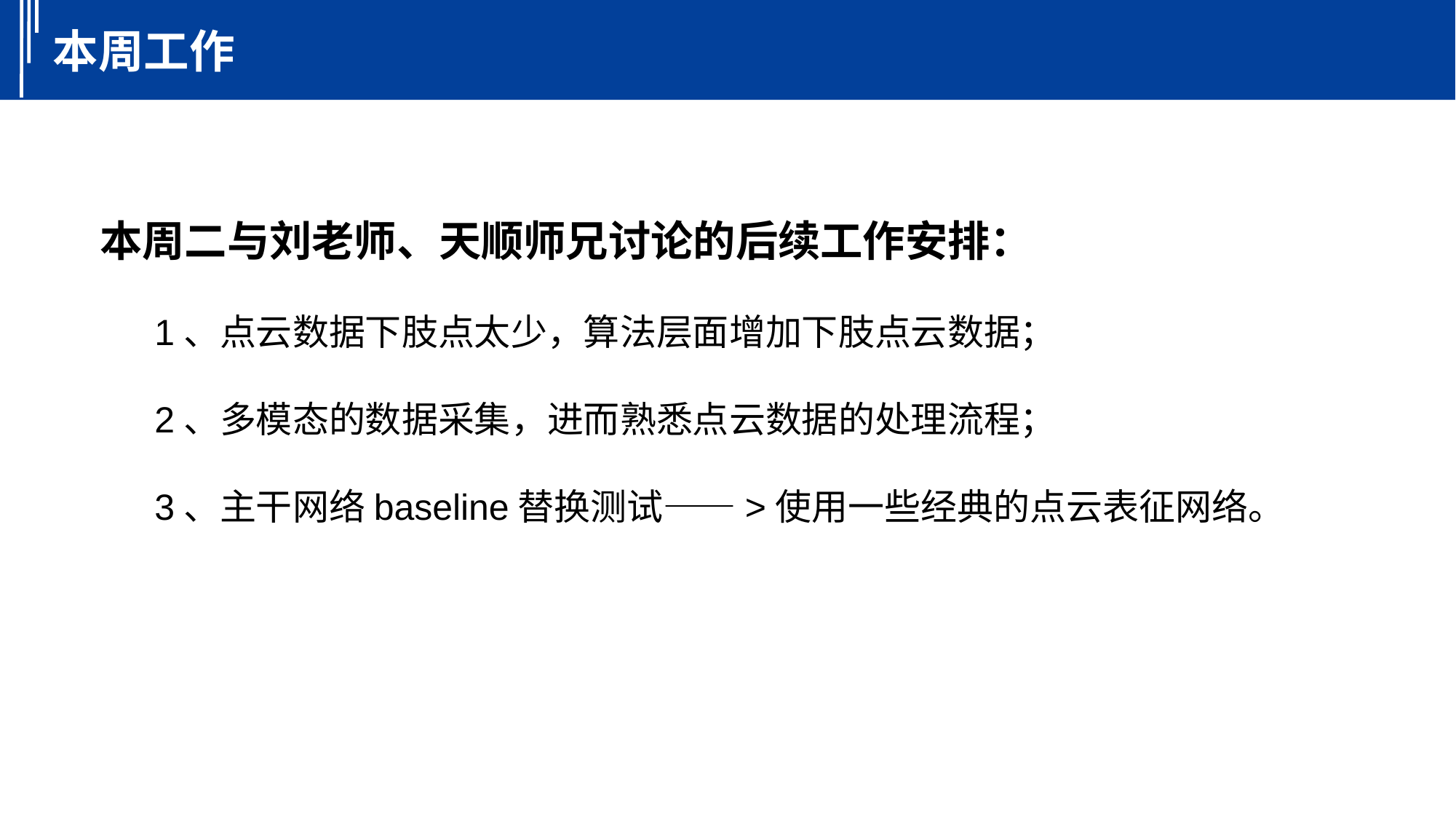

本周工作
本周二与刘老师、天顺师兄讨论的后续工作安排：
1、点云数据下肢点太少，算法层面增加下肢点云数据；
2、多模态的数据采集，进而熟悉点云数据的处理流程；
3、主干网络baseline替换测试——>使用一些经典的点云表征网络。